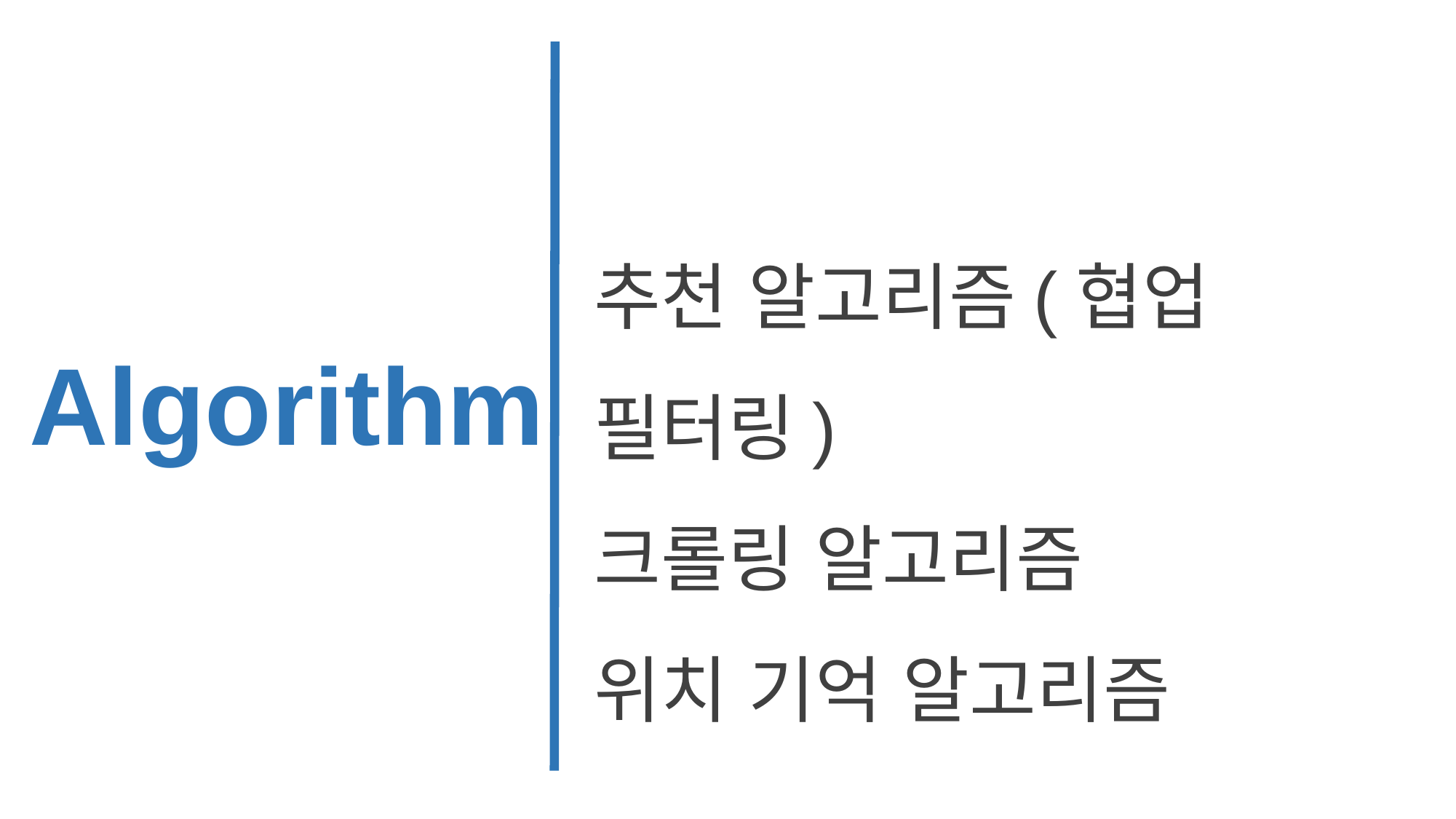

추천 알고리즘(협업 필터링)
크롤링 알고리즘
위치 기억 알고리즘
Algorithm